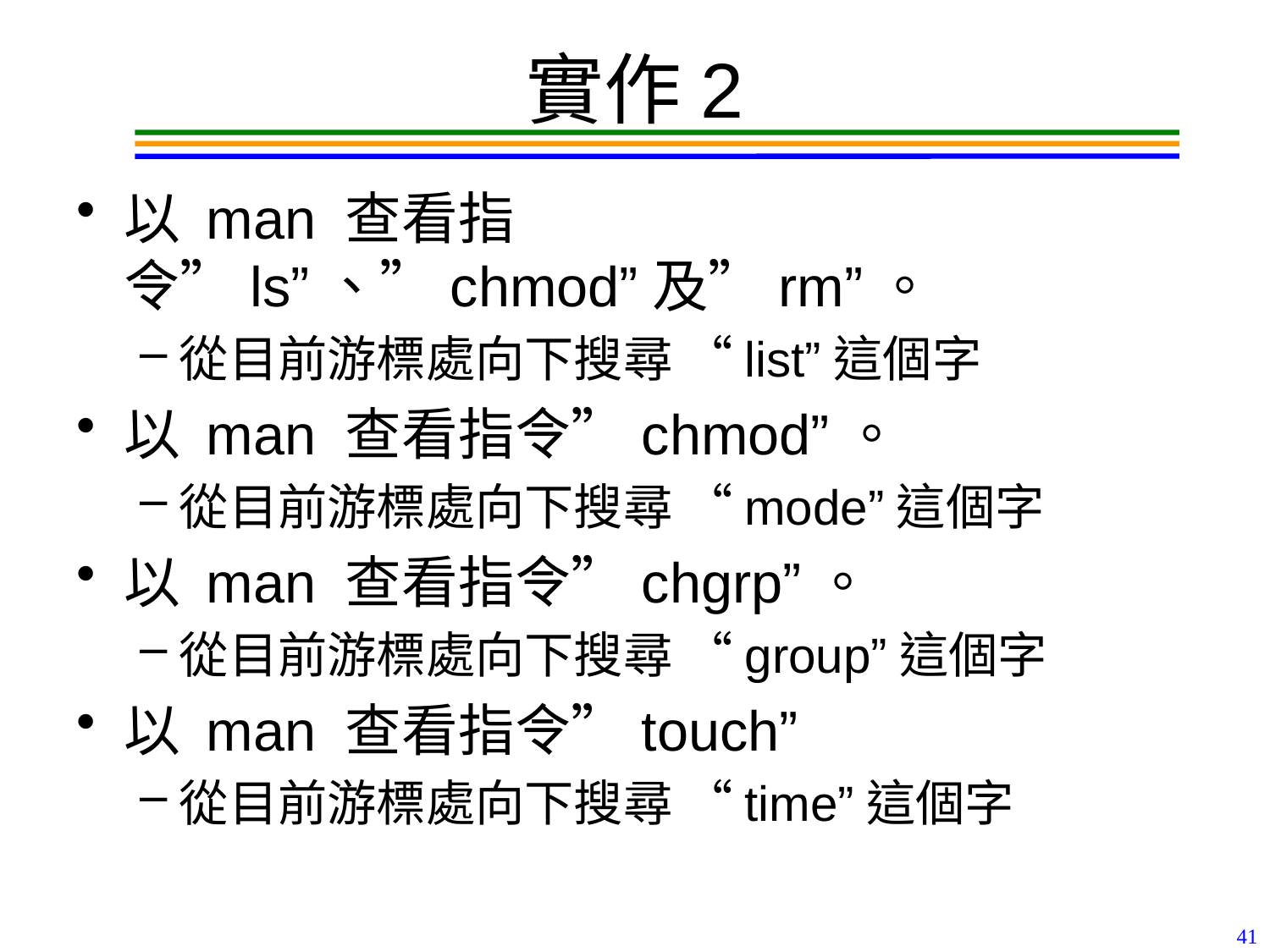

# 實作2
以 man 查看指令”ls”、”chmod”及”rm”。
從目前游標處向下搜尋 “list”這個字
以 man 查看指令”chmod”。
從目前游標處向下搜尋 “mode”這個字
以 man 查看指令”chgrp”。
從目前游標處向下搜尋 “group”這個字
以 man 查看指令”touch”
從目前游標處向下搜尋 “time”這個字
41